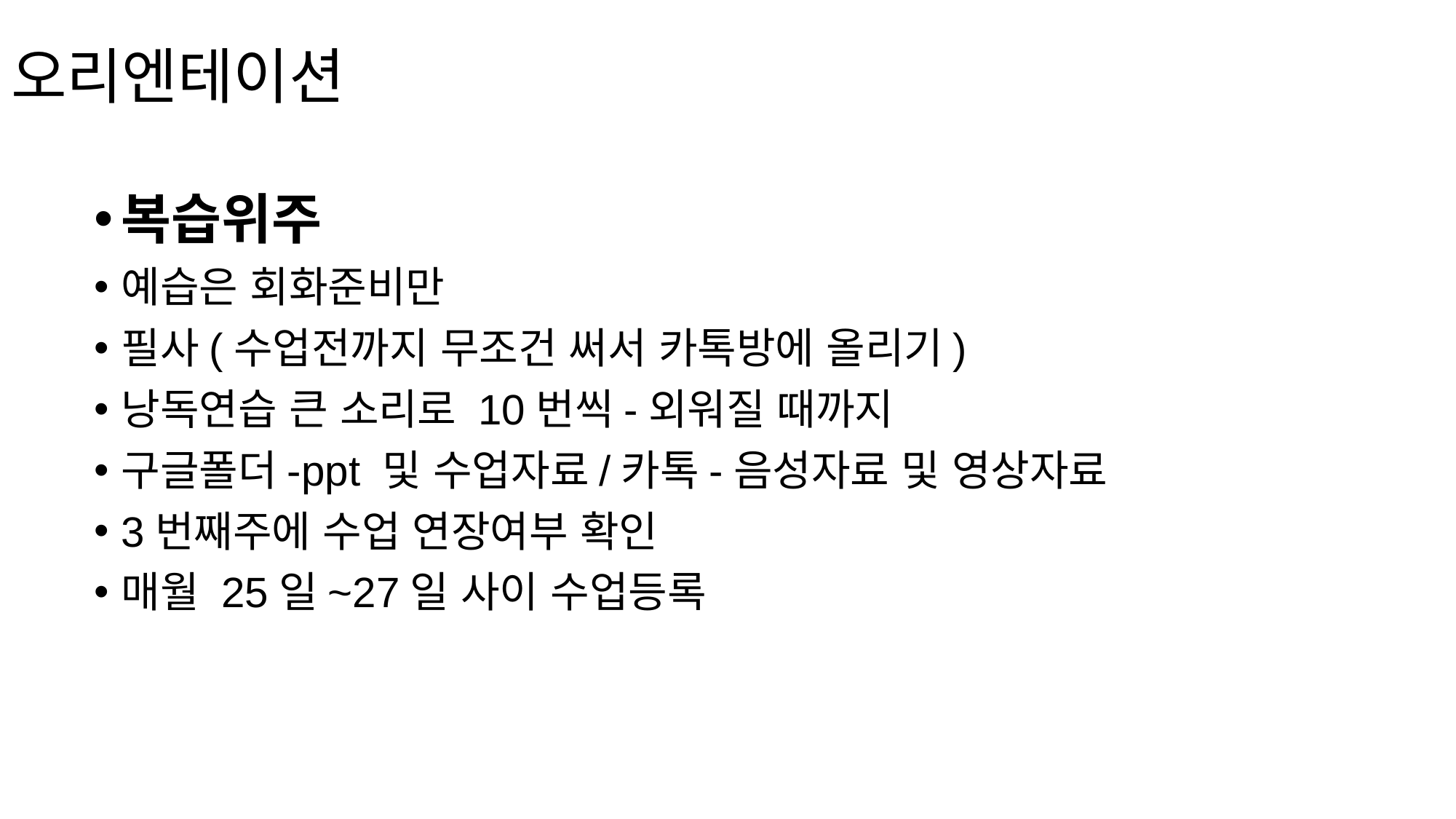

# 오리엔테이션
복습위주
예습은 회화준비만
필사(수업전까지 무조건 써서 카톡방에 올리기)
낭독연습 큰 소리로 10번씩-외워질 때까지
구글폴더-ppt 및 수업자료/카톡-음성자료 및 영상자료
3번째주에 수업 연장여부 확인
매월 25일~27일 사이 수업등록